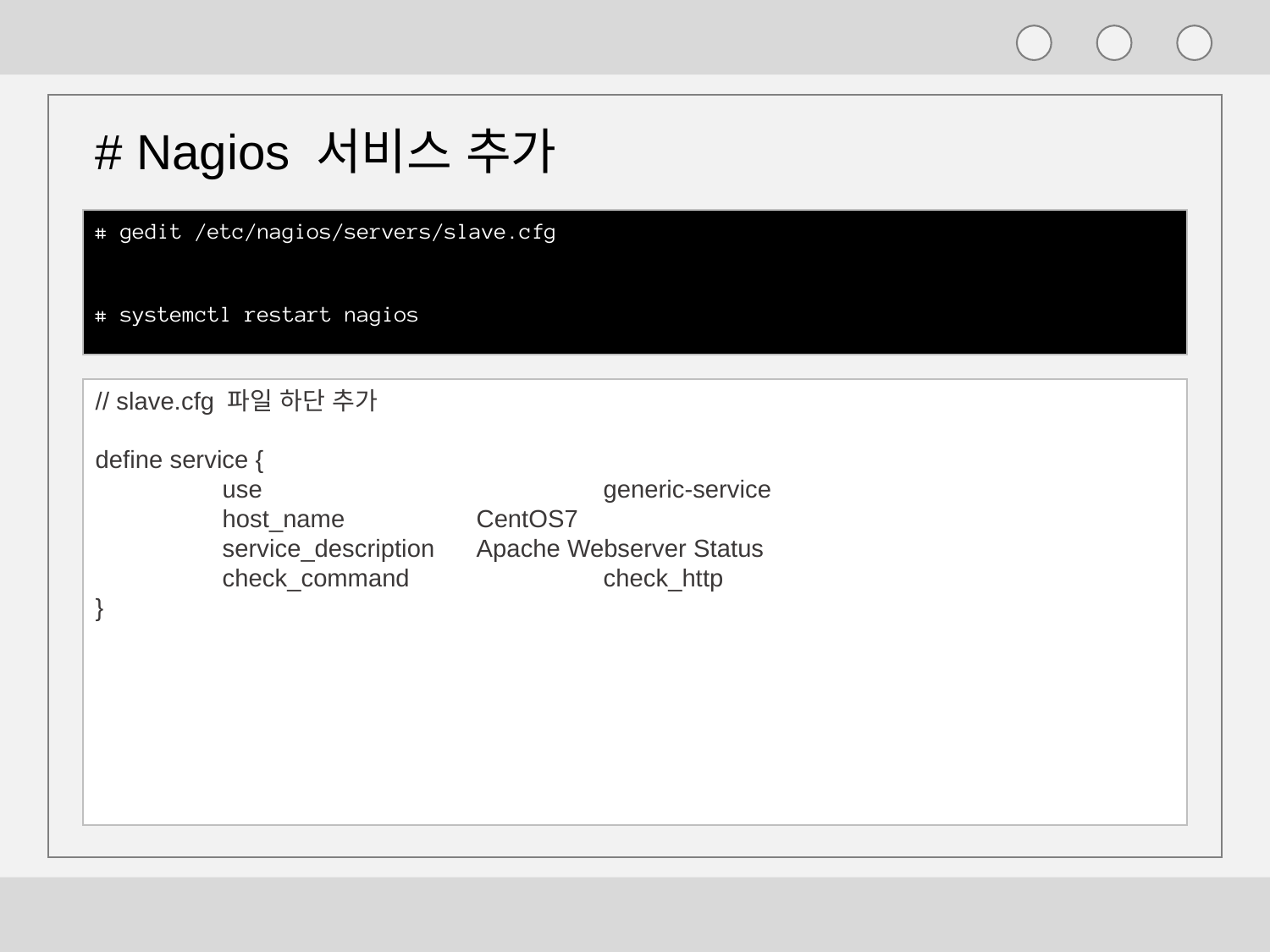

# Nagios 서비스 추가
# gedit /etc/nagios/servers/slave.cfg

# systemctl restart nagios
// slave.cfg 파일 하단 추가

define service {
	use			generic-service
	host_name		CentOS7
	service_description	Apache Webserver Status
	check_command		check_http
}